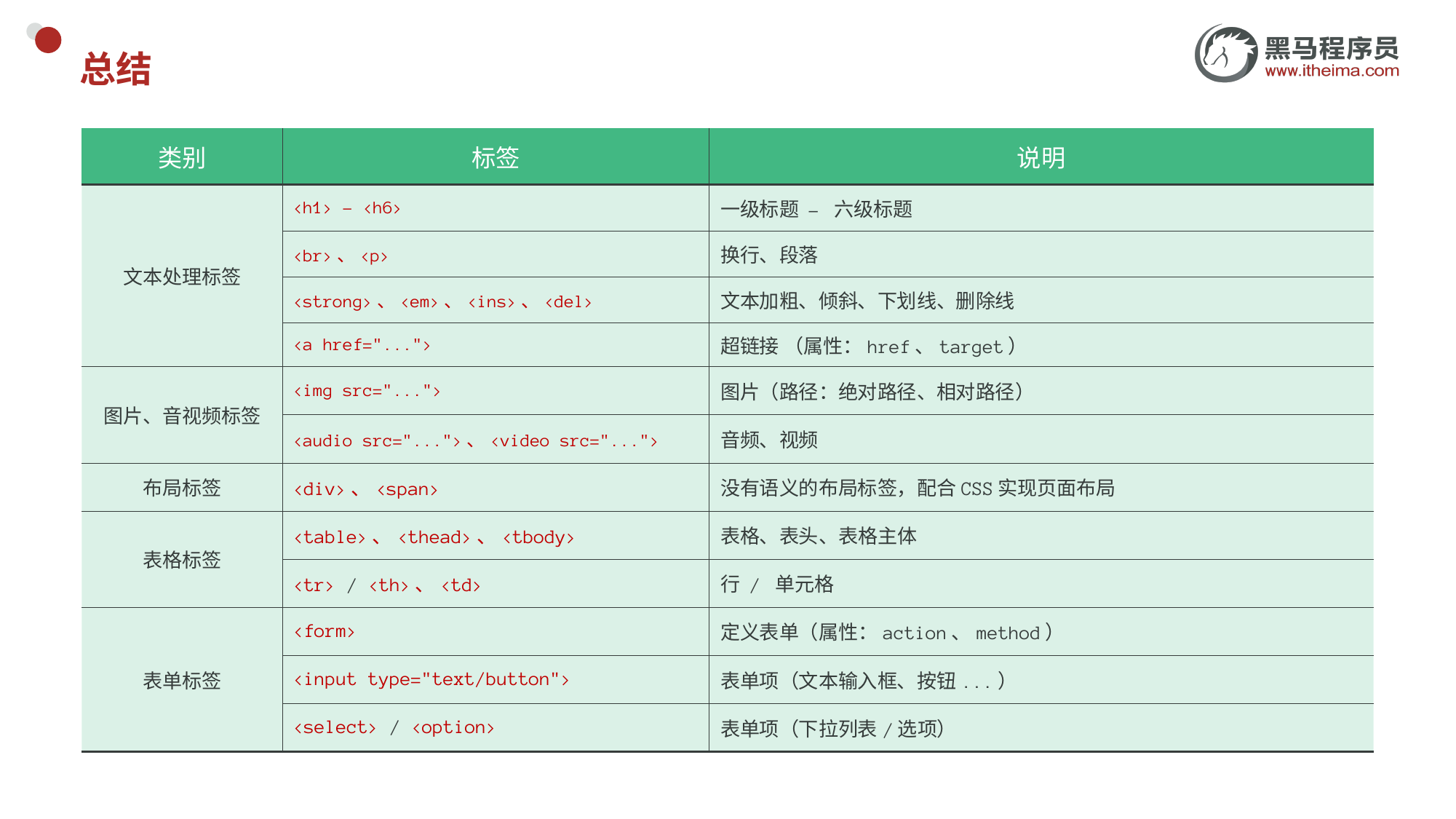

# 总结
| 类别 | 标签 | 说明 |
| --- | --- | --- |
| 文本处理标签 | <h1> - <h6> | 一级标题 - 六级标题 |
|  | <br>、<p> | 换行、段落 |
|  | <strong>、<em>、<ins>、<del> | 文本加粗、倾斜、下划线、删除线 |
|  | <a href="..."> | 超链接 （属性：href、target） |
| 图片、音视频标签 | <img src="..."> | 图片（路径：绝对路径、相对路径） |
|  | <audio src="...">、<video src="..."> | 音频、视频 |
| 布局标签 | <div>、<span> | 没有语义的布局标签，配合CSS实现页面布局 |
| 表格标签 | <table>、<thead>、<tbody> | 表格、表头、表格主体 |
|  | <tr> / <th>、<td> | 行 / 单元格 |
| 表单标签 | <form> | 定义表单（属性：action、method） |
|  | <input type="text/button"> | 表单项（文本输入框、按钮...） |
|  | <select> / <option> | 表单项（下拉列表/选项） |